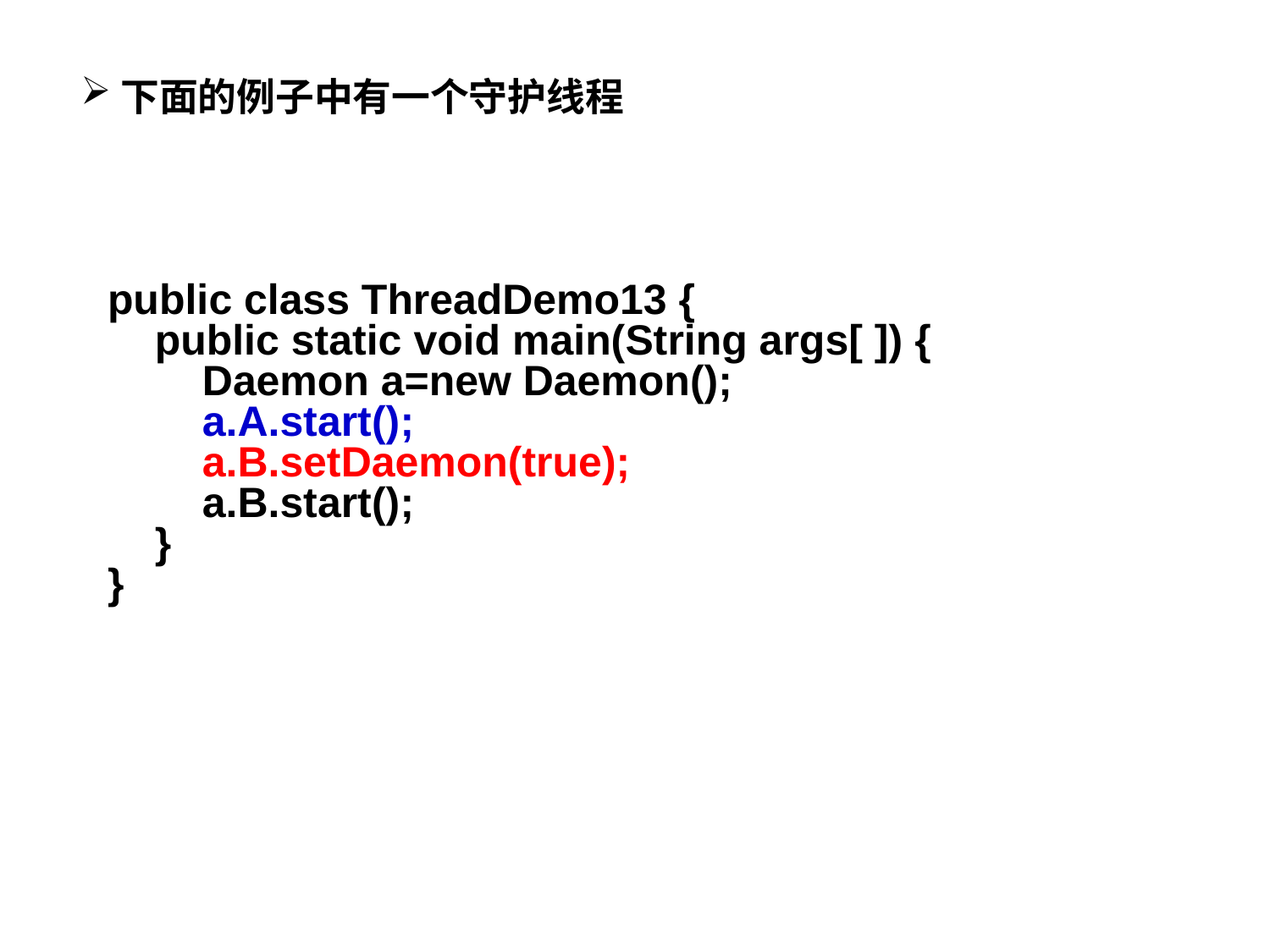

下面的例子中有一个守护线程
public class ThreadDemo13 {
    public static void main(String args[ ]) {
        Daemon a=new Daemon();
        a.A.start();
        a.B.setDaemon(true);
        a.B.start();
    }
}